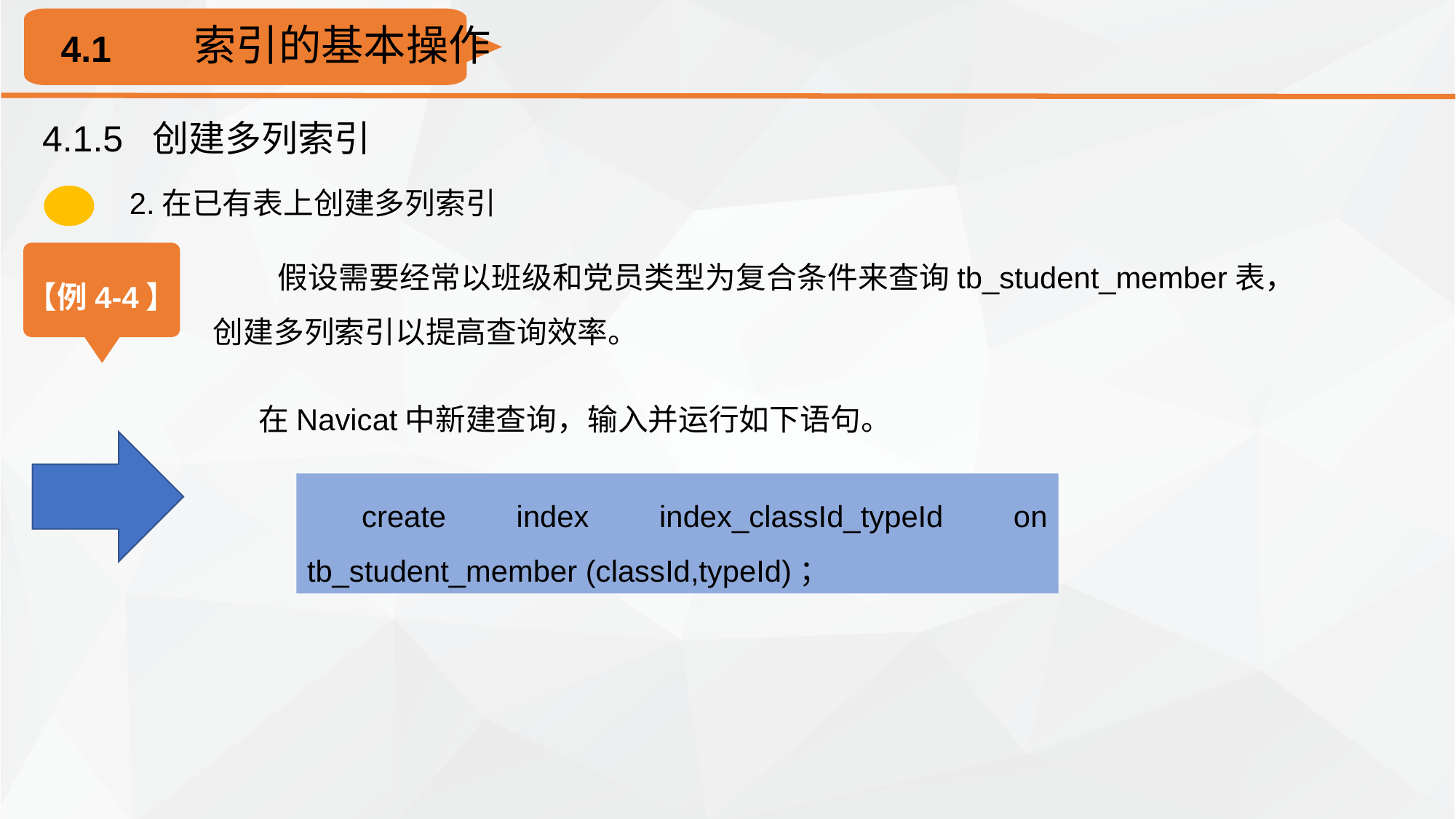

索引的基本操作
4.1
4.1.5  创建多列索引
2.在已有表上创建多列索引

假设需要经常以班级和党员类型为复合条件来查询tb_student_member表，创建多列索引以提高查询效率。
【例4-4】
在Navicat中新建查询，输入并运行如下语句。

create index index_classId_typeId on tb_student_member (classId,typeId)；